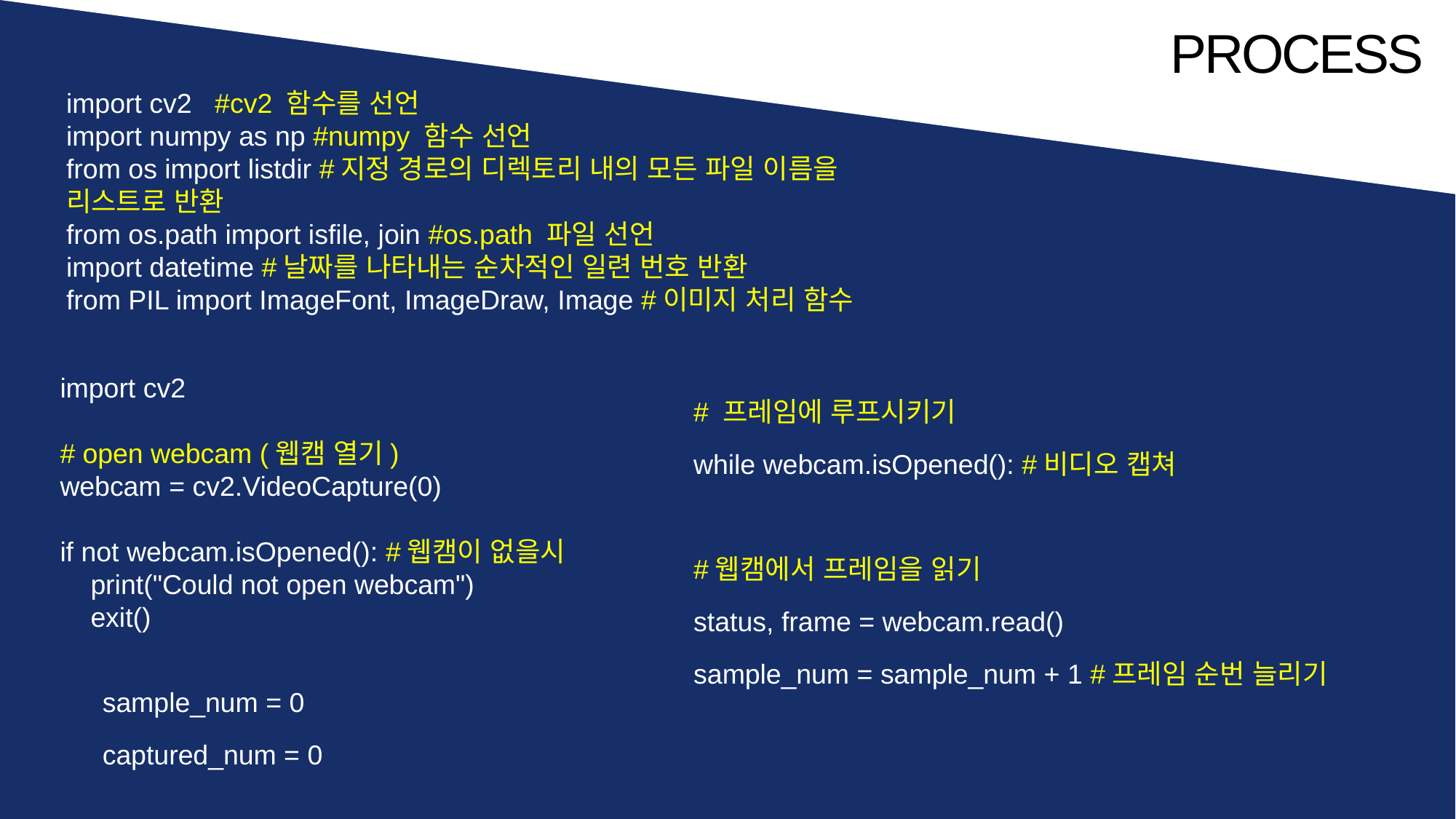

`
PROCESS
import cv2   #cv2 함수를 선언
import numpy as np #numpy 함수 선언
from os import listdir #지정 경로의 디렉토리 내의 모든 파일 이름을 리스트로 반환
from os.path import isfile, join #os.path 파일 선언
import datetime #날짜를 나타내는 순차적인 일련 번호 반환
from PIL import ImageFont, ImageDraw, Image #이미지 처리 함수

# 프레임에 루프시키기
while webcam.isOpened(): #비디오 캡쳐

#웹캠에서 프레임을 읽기
status, frame = webcam.read()
sample_num = sample_num + 1 #프레임 순번 늘리기
import cv2

# open webcam (웹캠 열기)
webcam = cv2.VideoCapture(0)

if not webcam.isOpened(): #웹캠이 없을시
    print("Could not open webcam")
    exit()

sample_num = 0
captured_num = 0

여기에 글씨를 적어주세요